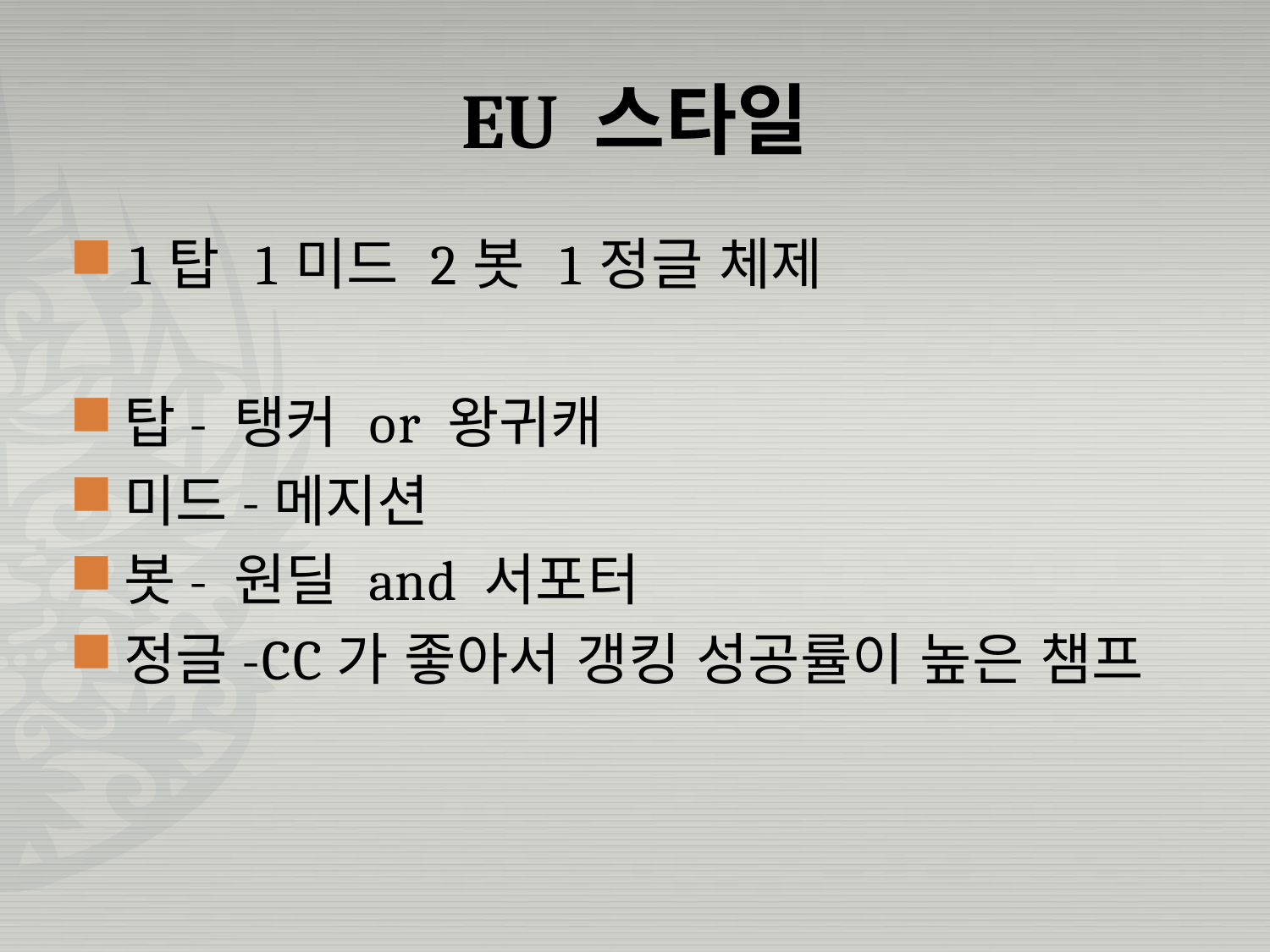

# EU 스타일
1탑 1미드 2봇 1정글 체제

탑- 탱커 or 왕귀캐
미드-메지션
봇- 원딜 and 서포터
정글-CC가 좋아서 갱킹 성공률이 높은 챔프